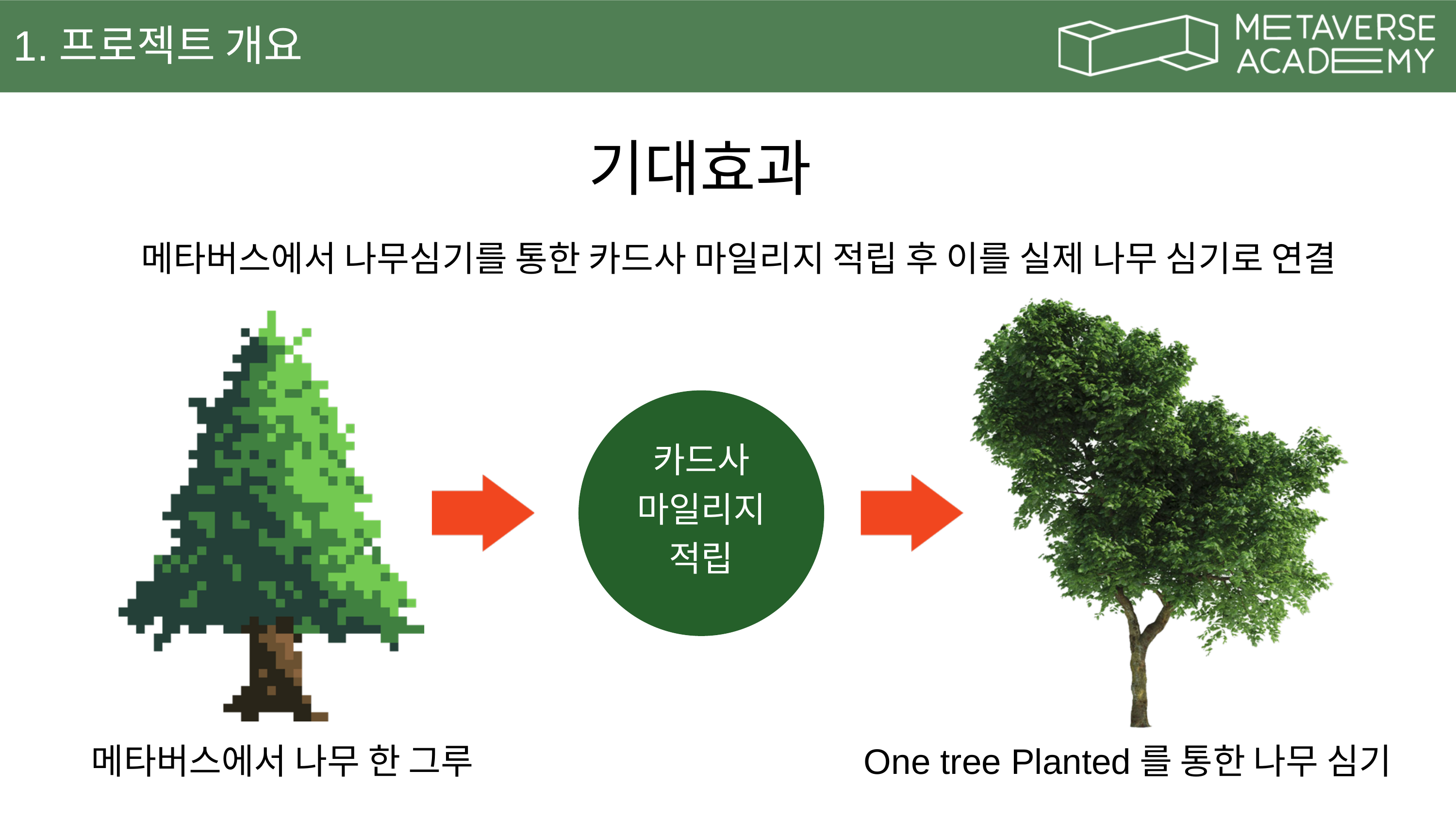

1.프로젝트 개요

기대효과
메타버스에서 나무심기를 통한 카드사 마일리지 적립 후 이를 실제 나무 심기로 연결

카드사
마일리지
적립

메타버스에서 나무 한 그루
One tree Planted를 통한 나무 심기